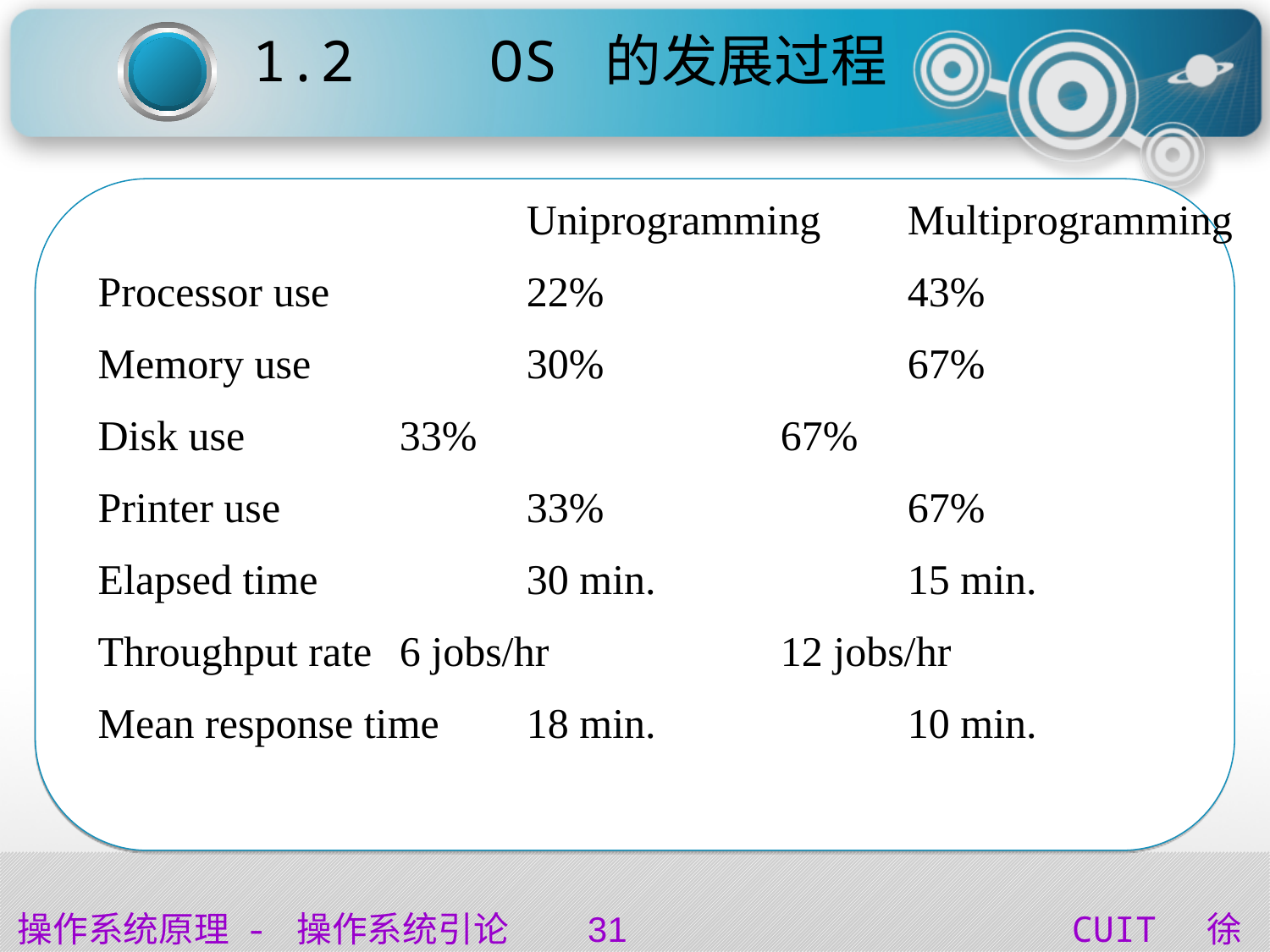

1.2    OS 的发展过程
				Uniprogramming	Multiprogramming
Processor use		22%			43%
Memory use		30%			67%
Disk use		33%			67%
Printer use		33%			67%
Elapsed time		30 min.		15 min.
Throughput rate	6 jobs/hr		12 jobs/hr
Mean response time	18 min.		10 min.